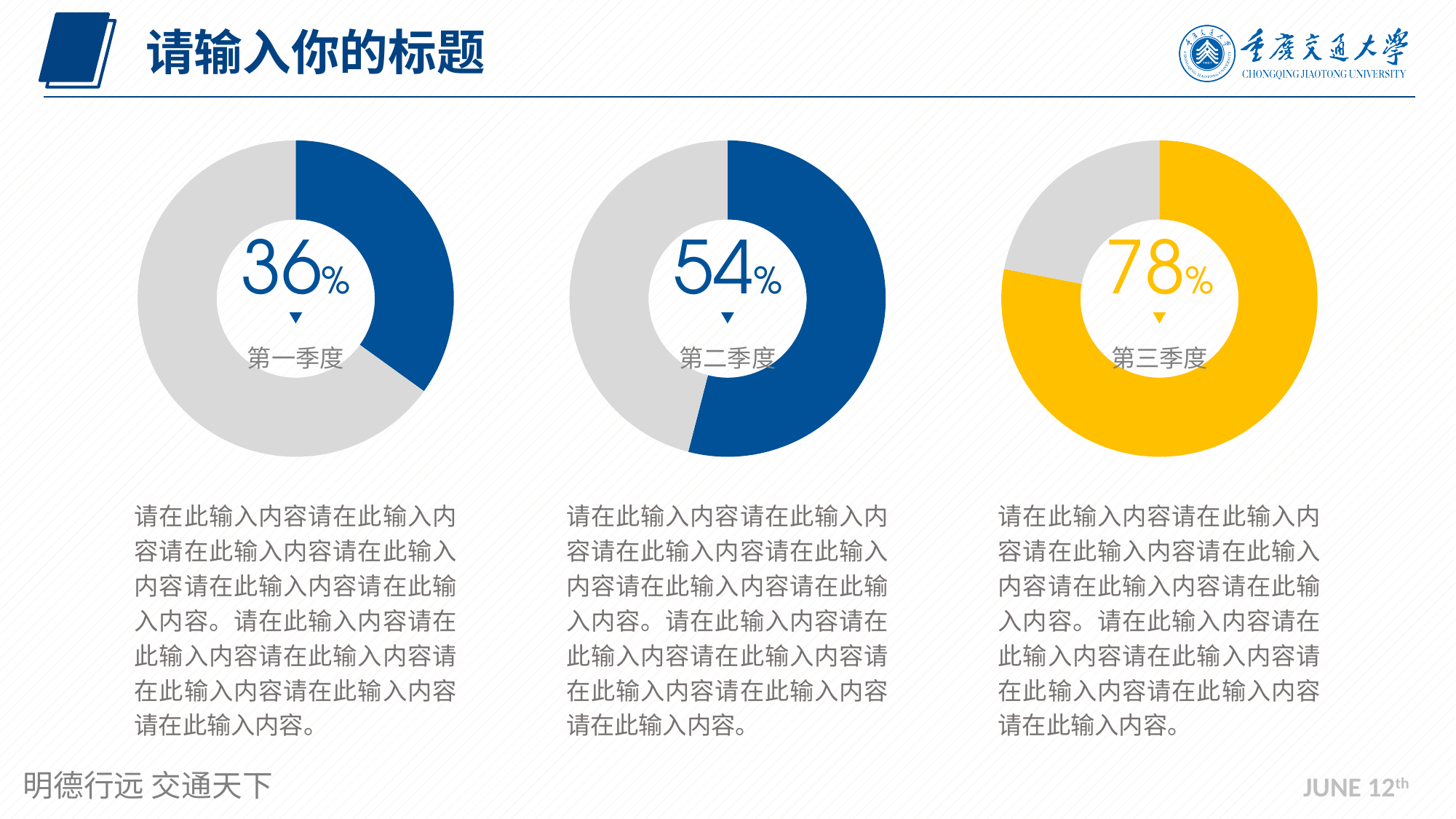

请输入你的标题

### Chart

| Category | 销售额 |
|---|---|
| 实际数据 | 36.0 |
| 辅助数据 | 67.0 |

### Chart

| Category | 销售额 |
|---|---|
| 第一季度 | 54.0 |
| 第二季度 | 46.0 |

### Chart

| Category | 销售额 |
|---|---|
| 第一季度 | 78.0 |
| 第二季度 | 22.0 |
36%
54%
78%

第一季度
第二季度
第三季度
请在此输入内容请在此输入内容请在此输入内容请在此输入内容请在此输入内容请在此输入内容。请在此输入内容请在此输入内容请在此输入内容请在此输入内容请在此输入内容请在此输入内容。
请在此输入内容请在此输入内容请在此输入内容请在此输入内容请在此输入内容请在此输入内容。请在此输入内容请在此输入内容请在此输入内容请在此输入内容请在此输入内容请在此输入内容。
请在此输入内容请在此输入内容请在此输入内容请在此输入内容请在此输入内容请在此输入内容。请在此输入内容请在此输入内容请在此输入内容请在此输入内容请在此输入内容请在此输入内容。
JUNE 12th